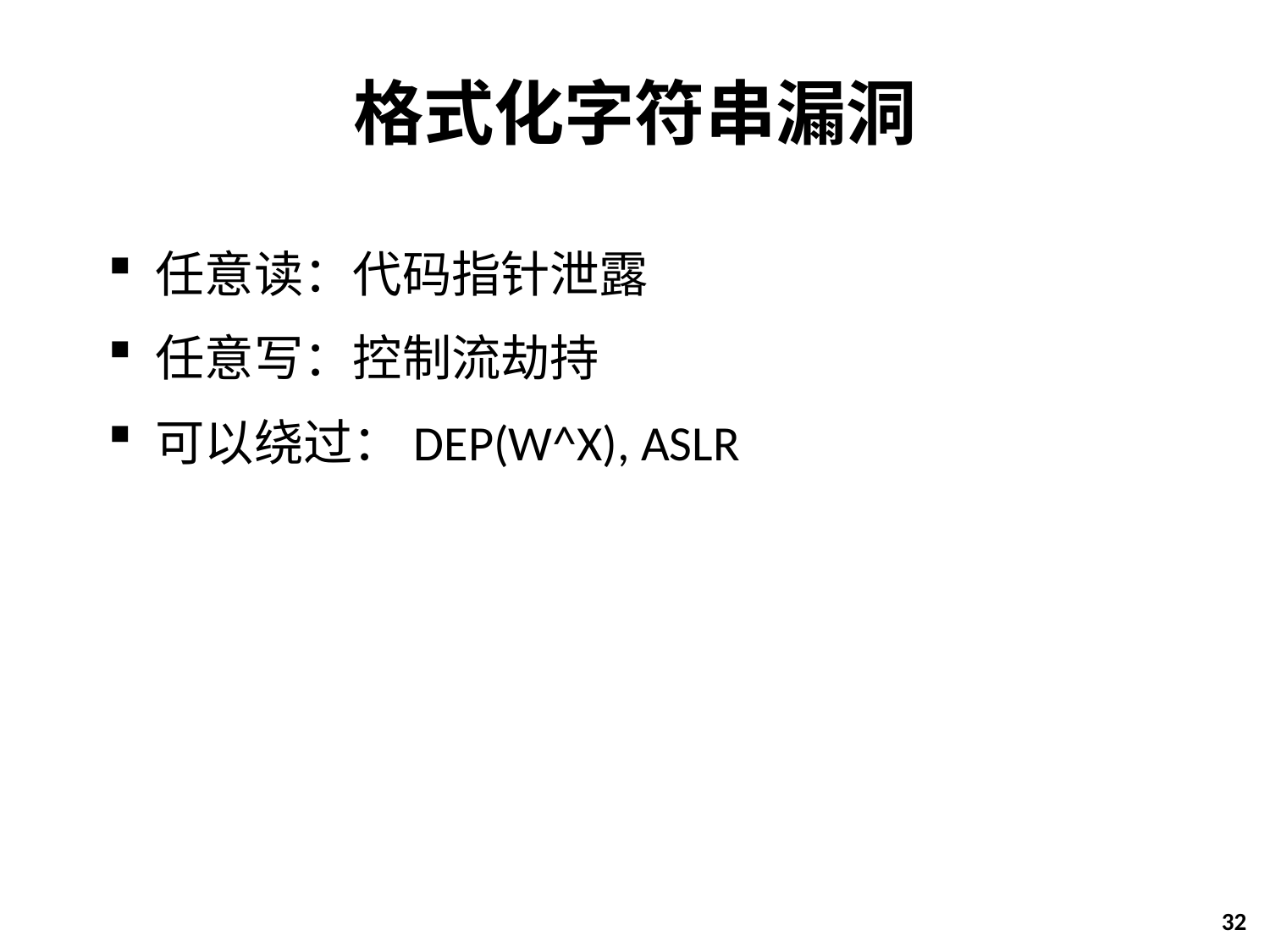

# 格式化字符串漏洞
任意读：代码指针泄露
任意写：控制流劫持
可以绕过：DEP(W^X), ASLR
32